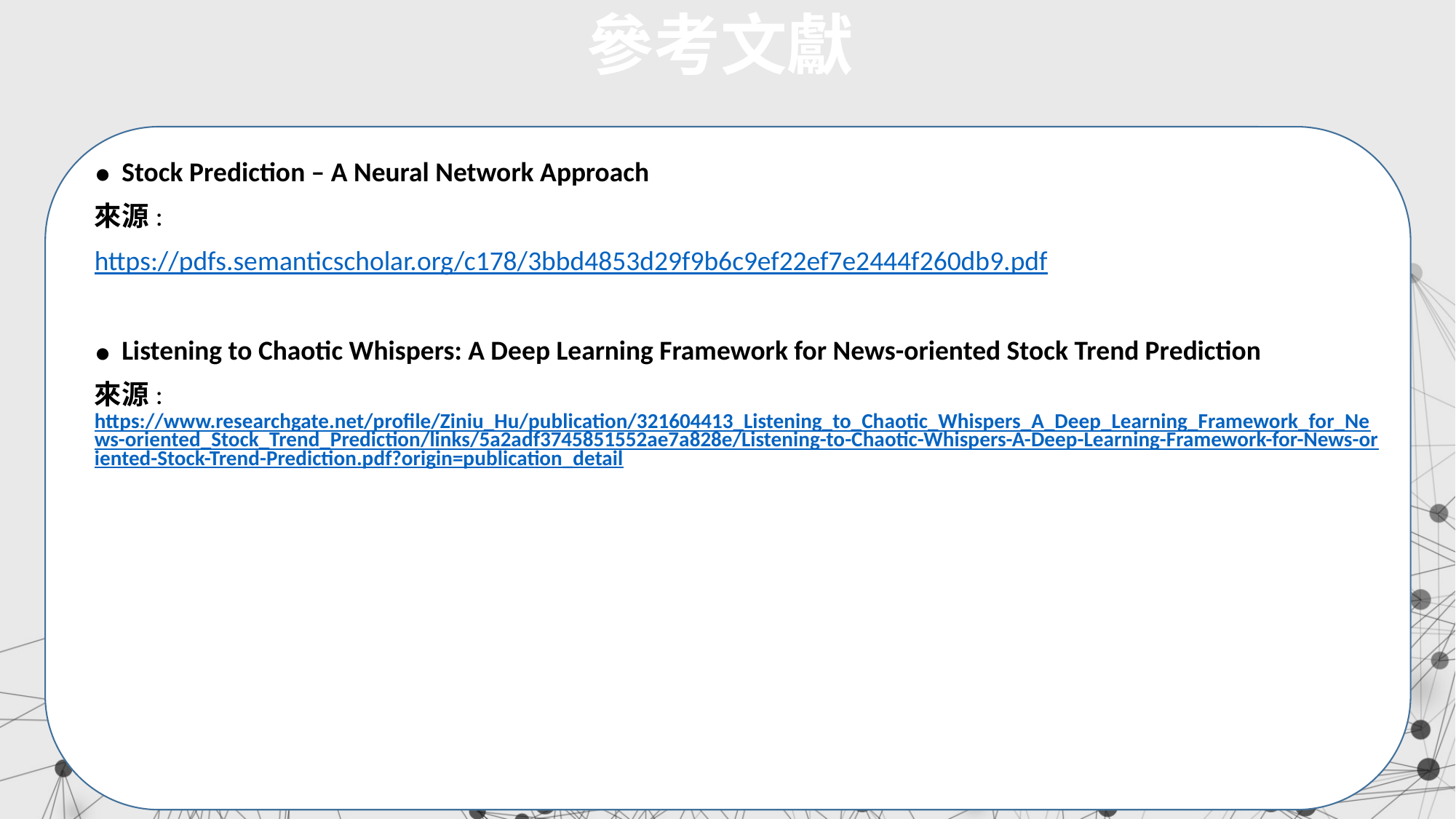

# 參考文獻

Stock Prediction – A Neural Network Approach
來源:
https://pdfs.semanticscholar.org/c178/3bbd4853d29f9b6c9ef22ef7e2444f260db9.pdf

Listening to Chaotic Whispers: A Deep Learning Framework for News-oriented Stock Trend Prediction
來源: https://www.researchgate.net/profile/Ziniu_Hu/publication/321604413_Listening_to_Chaotic_Whispers_A_Deep_Learning_Framework_for_News-oriented_Stock_Trend_Prediction/links/5a2adf3745851552ae7a828e/Listening-to-Chaotic-Whispers-A-Deep-Learning-Framework-for-News-oriented-Stock-Trend-Prediction.pdf?origin=publication_detail